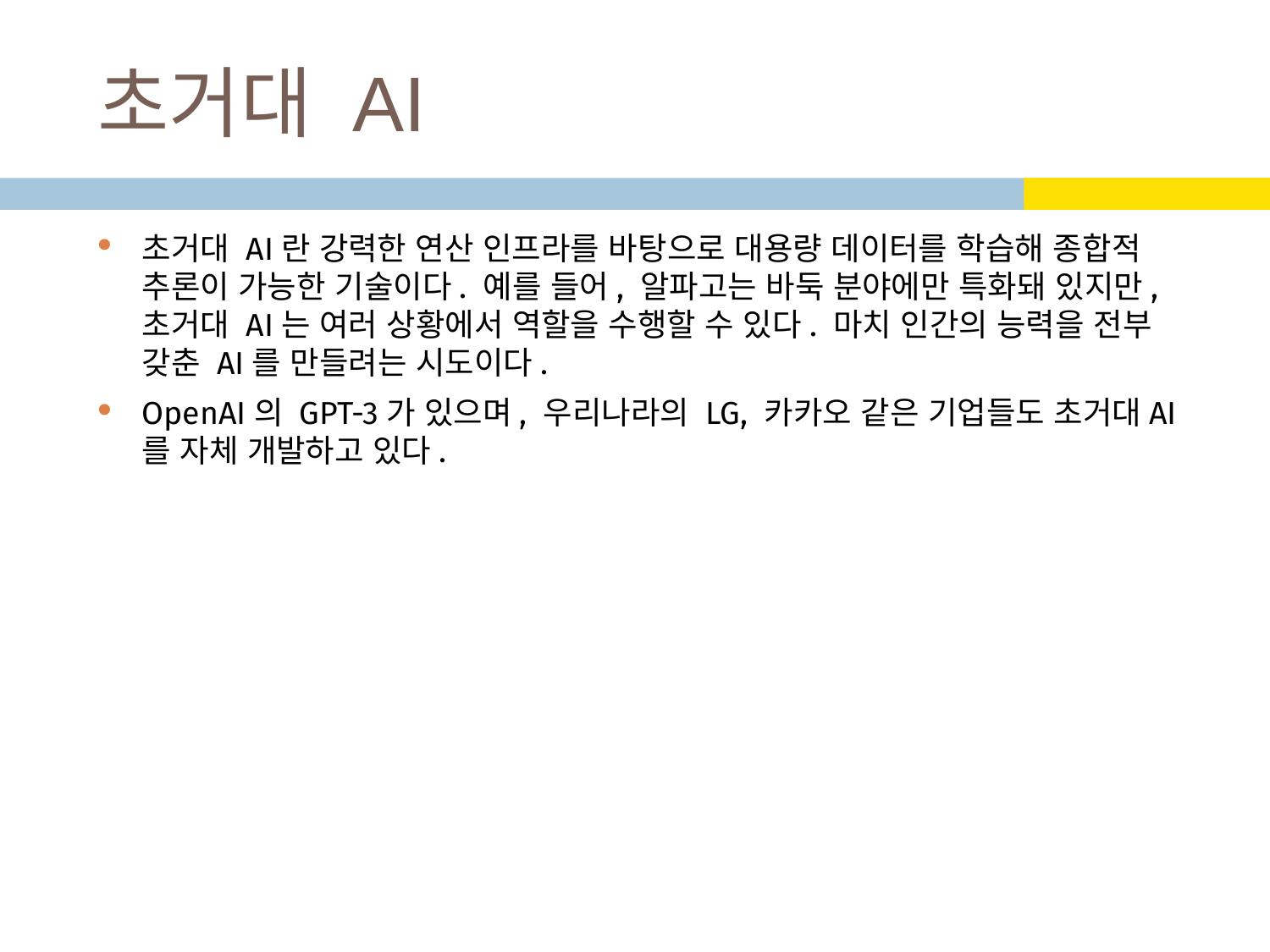

# 초거대 AI
초거대 AI란 강력한 연산 인프라를 바탕으로 대용량 데이터를 학습해 종합적 추론이 가능한 기술이다. 예를 들어, 알파고는 바둑 분야에만 특화돼 있지만, 초거대 AI는 여러 상황에서 역할을 수행할 수 있다. 마치 인간의 능력을 전부 갖춘 AI를 만들려는 시도이다.
OpenAI의 GPT-3가 있으며, 우리나라의 LG, 카카오 같은 기업들도 초거대AI를 자체 개발하고 있다.